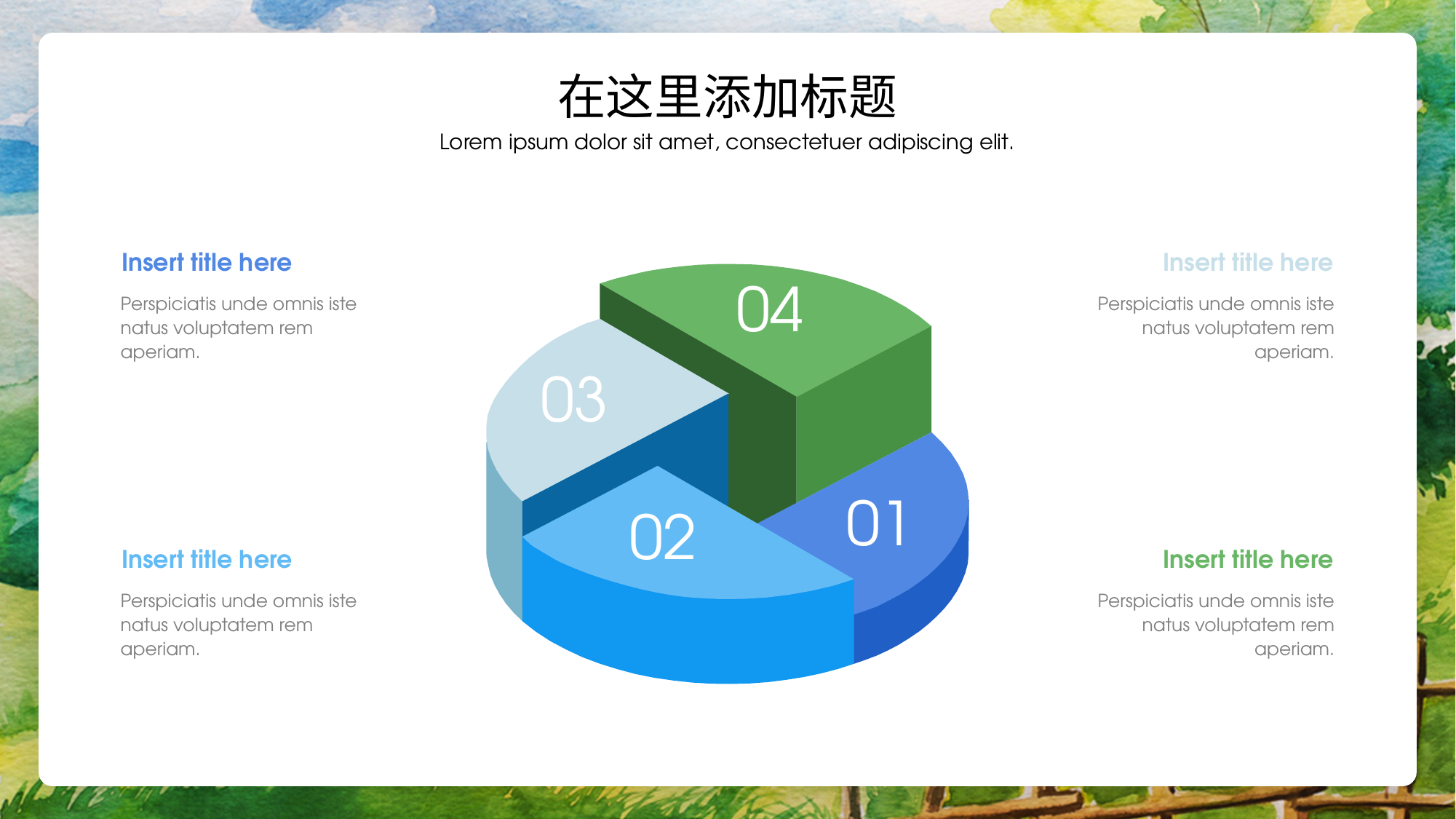

在这里添加标题
Lorem ipsum dolor sit amet, consectetuer adipiscing elit.
Insert title here
Insert title here

04

Perspiciatis unde omnis iste natus voluptatem rem aperiam.
Perspiciatis unde omnis iste natus voluptatem rem aperiam.

03

01
02
Insert title here
Insert title here
Perspiciatis unde omnis iste natus voluptatem rem aperiam.
Perspiciatis unde omnis iste natus voluptatem rem aperiam.